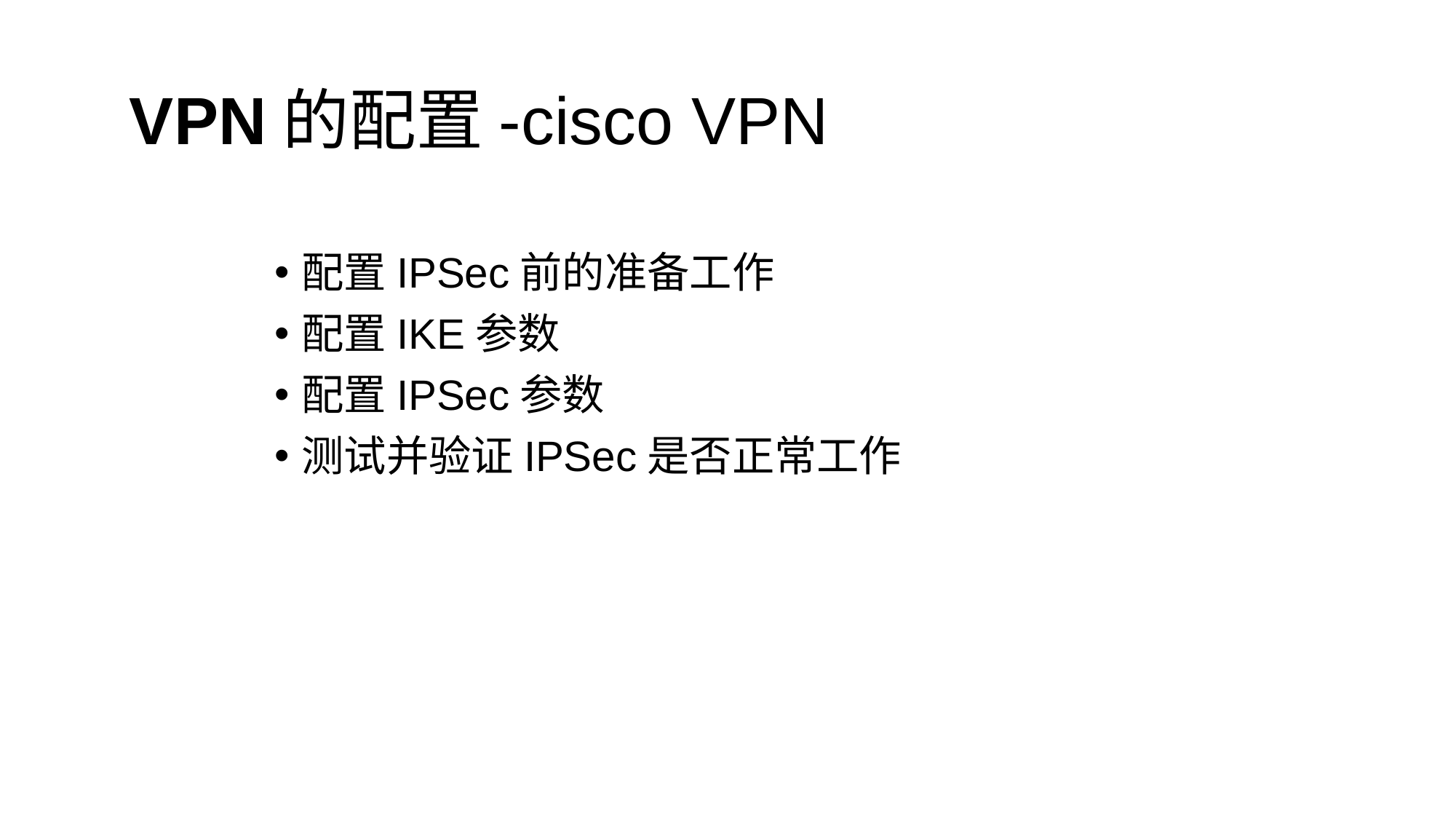

# VPN的配置-cisco VPN
配置IPSec前的准备工作
配置IKE参数
配置IPSec参数
测试并验证IPSec是否正常工作